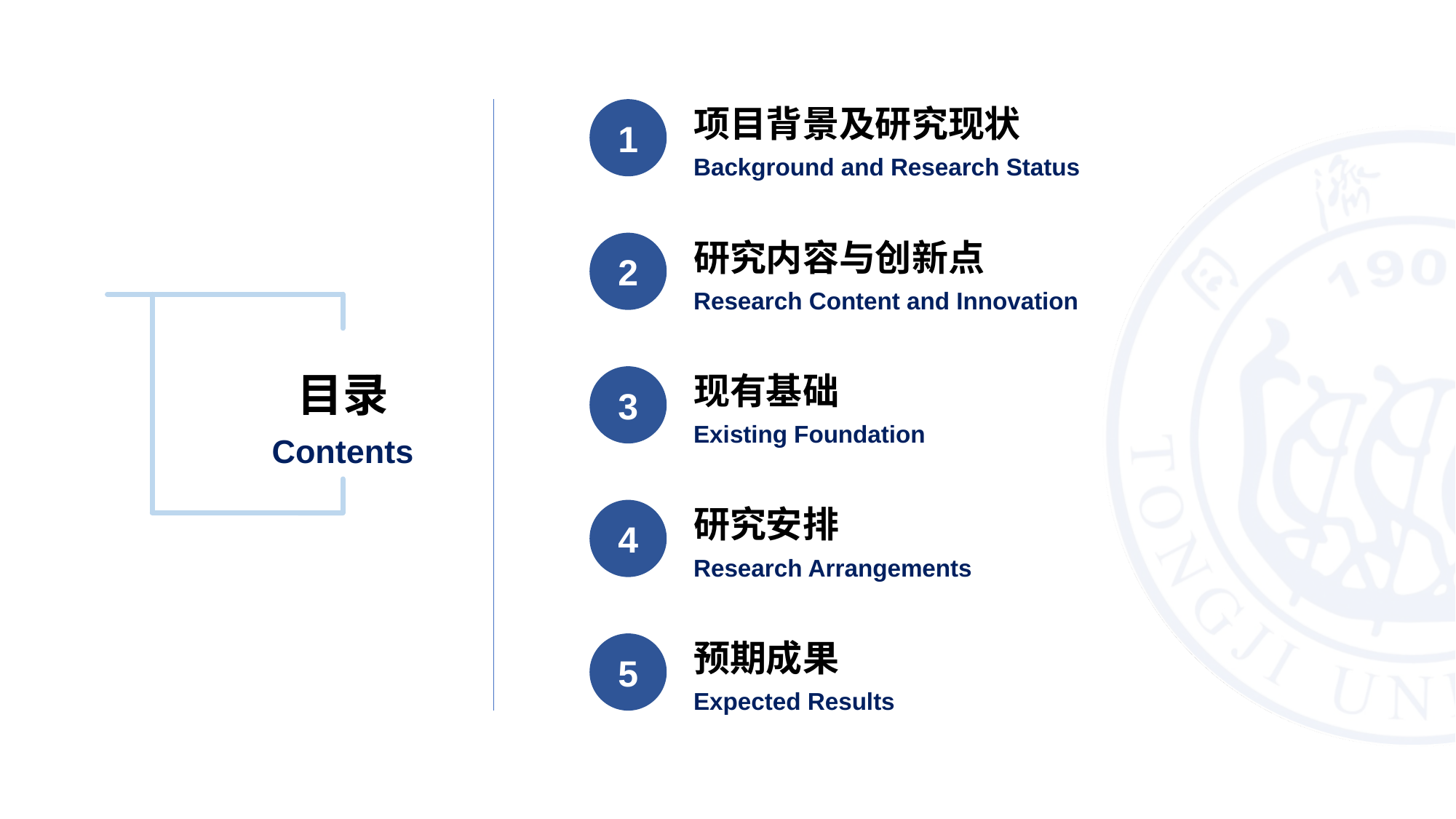

项目背景及研究现状
Background and Research Status
1
研究内容与创新点
Research Content and Innovation
2
目录
Contents
现有基础
Existing Foundation
3
研究安排
Research Arrangements
4
预期成果
Expected Results
5